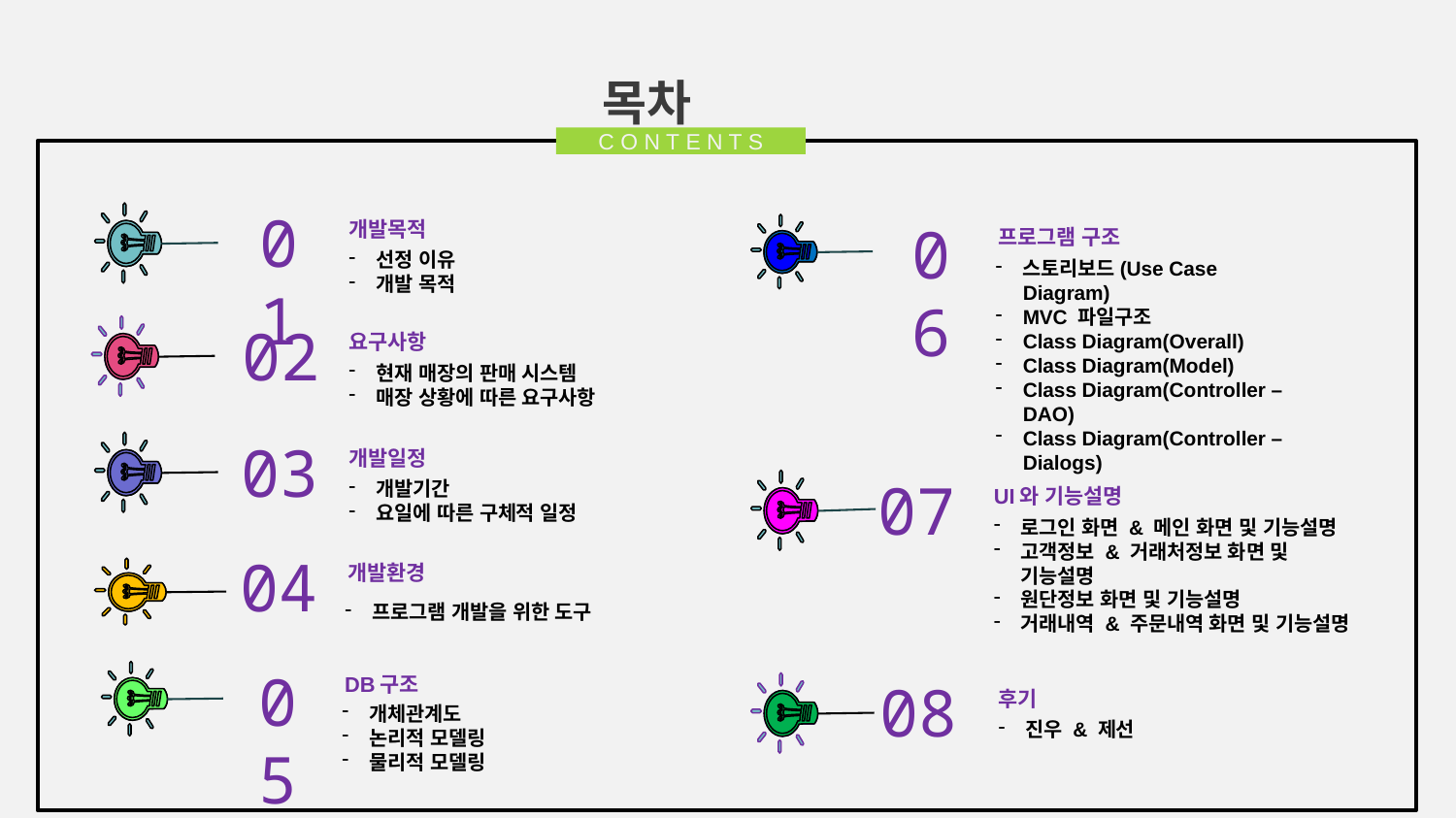

목차
C O N T E N T S

01
06
개발목적
프로그램 구조
선정 이유
개발 목적
스토리보드(Use Case Diagram)
MVC 파일구조
Class Diagram(Overall)
Class Diagram(Model)
Class Diagram(Controller – DAO)
Class Diagram(Controller – Dialogs)

02
요구사항
현재 매장의 판매 시스템
매장 상황에 따른 요구사항

03
개발일정

07
개발기간
요일에 따른 구체적 일정
UI와 기능설명
로그인 화면 & 메인 화면 및 기능설명
고객정보 & 거래처정보 화면 및 기능설명
원단정보 화면 및 기능설명
거래내역 & 주문내역 화면 및 기능설명
04

개발환경
프로그램 개발을 위한 도구

05
DB구조
08
후기
개체관계도
논리적 모델링
물리적 모델링

진우 & 제선